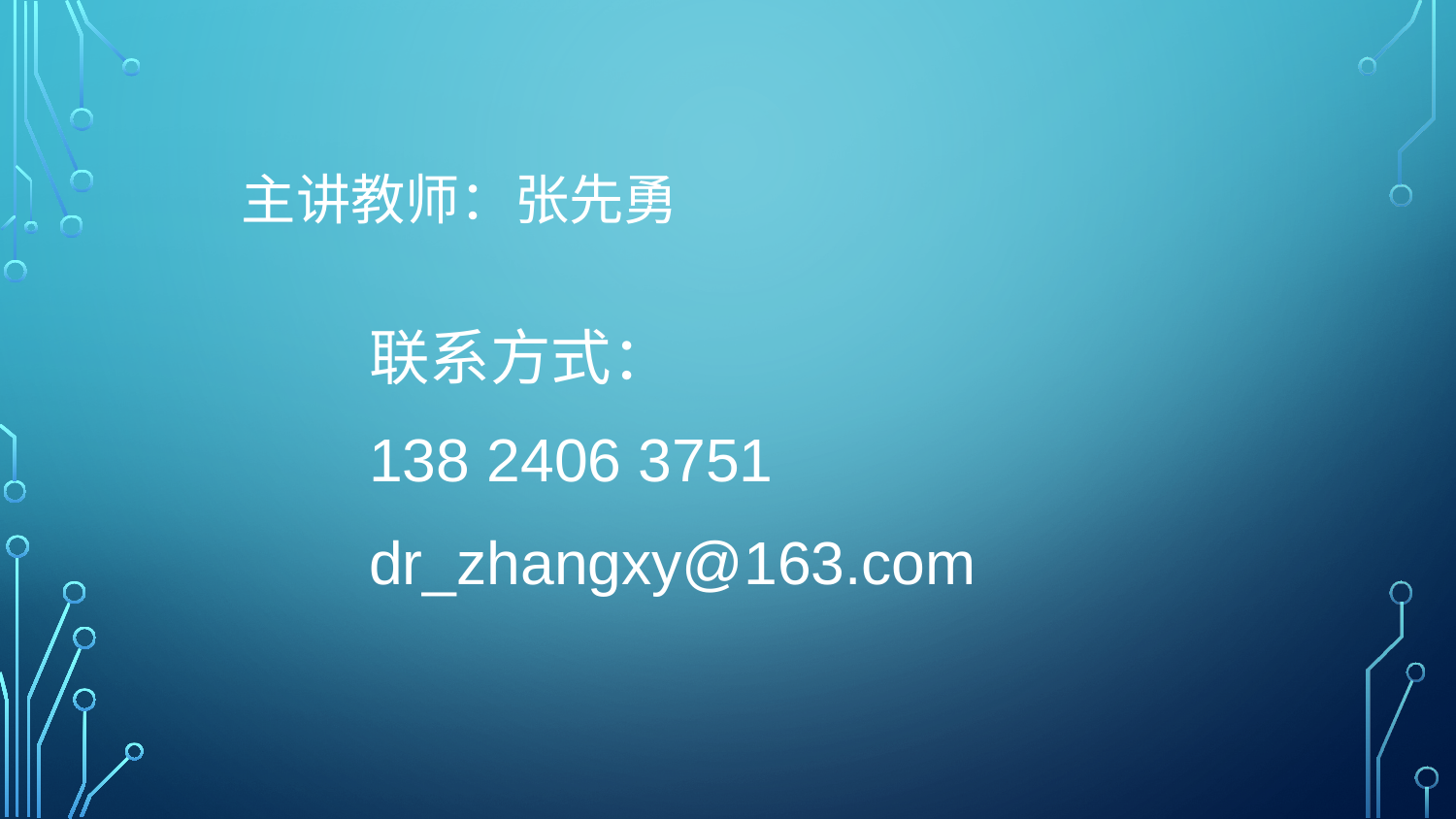

# 主讲教师：张先勇
联系方式：
138 2406 3751
dr_zhangxy@163.com